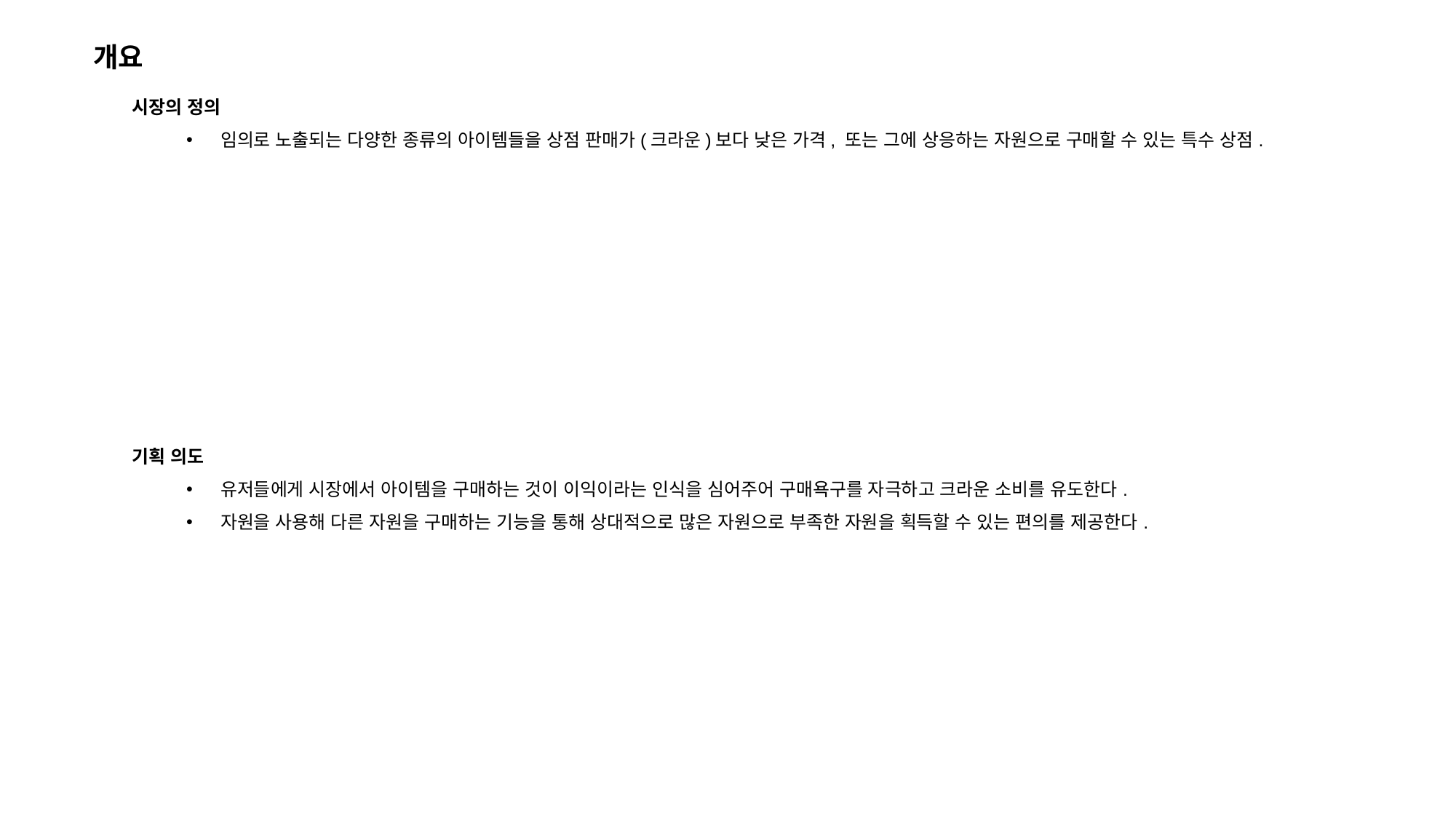

개요
시장의 정의
임의로 노출되는 다양한 종류의 아이템들을 상점 판매가(크라운)보다 낮은 가격, 또는 그에 상응하는 자원으로 구매할 수 있는 특수 상점.

기획 의도
유저들에게 시장에서 아이템을 구매하는 것이 이익이라는 인식을 심어주어 구매욕구를 자극하고 크라운 소비를 유도한다.
자원을 사용해 다른 자원을 구매하는 기능을 통해 상대적으로 많은 자원으로 부족한 자원을 획득할 수 있는 편의를 제공한다.